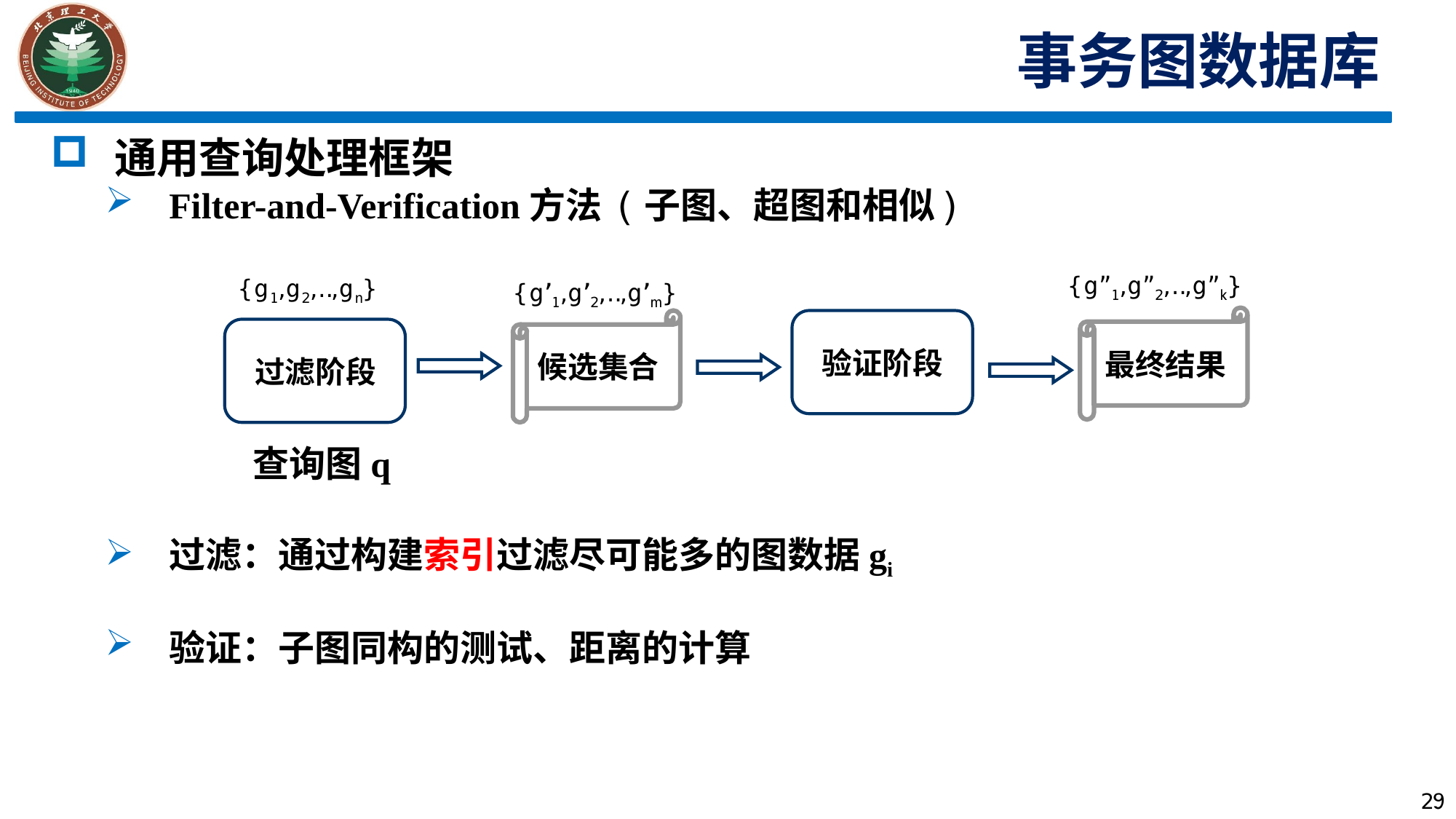

事务图数据库
通用查询处理框架
Filter-and-Verification方法 (子图、超图和相似)

过滤：通过构建索引过滤尽可能多的图数据gi

验证：子图同构的测试、距离的计算

{g”1,g”2,..,g”k}
{g1,g2,..,gn}
{g’1,g’2,..,g’m}
最终结果
 验证阶段
候选集合
 过滤阶段

查询图q
29